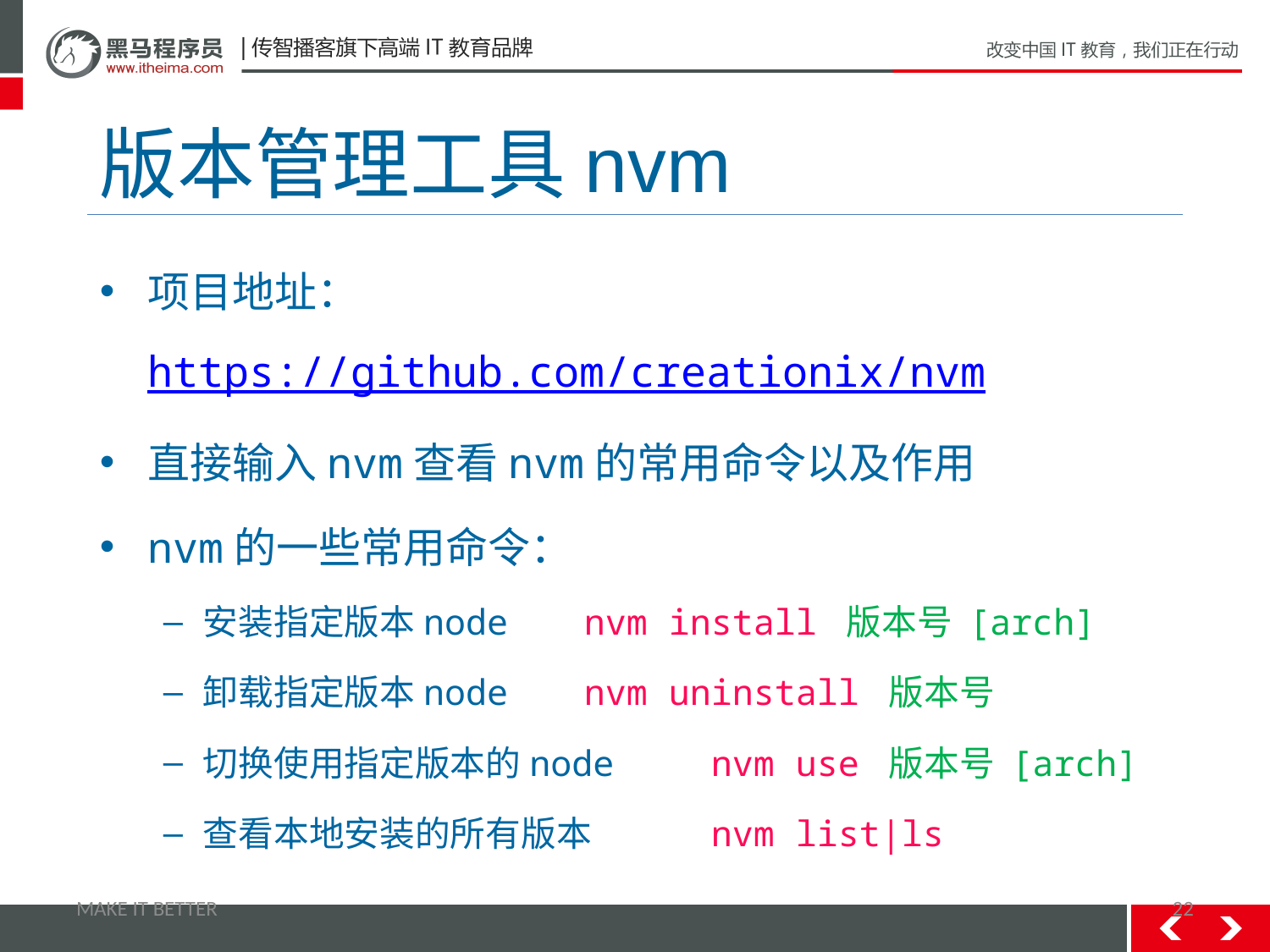

# 版本管理工具nvm
项目地址：https://github.com/creationix/nvm
直接输入nvm查看nvm的常用命令以及作用
nvm的一些常用命令：
安装指定版本node	nvm install 版本号 [arch]
卸载指定版本node	nvm uninstall 版本号
切换使用指定版本的node	nvm use 版本号 [arch]
查看本地安装的所有版本	nvm list|ls
MAKE IT BETTER
22